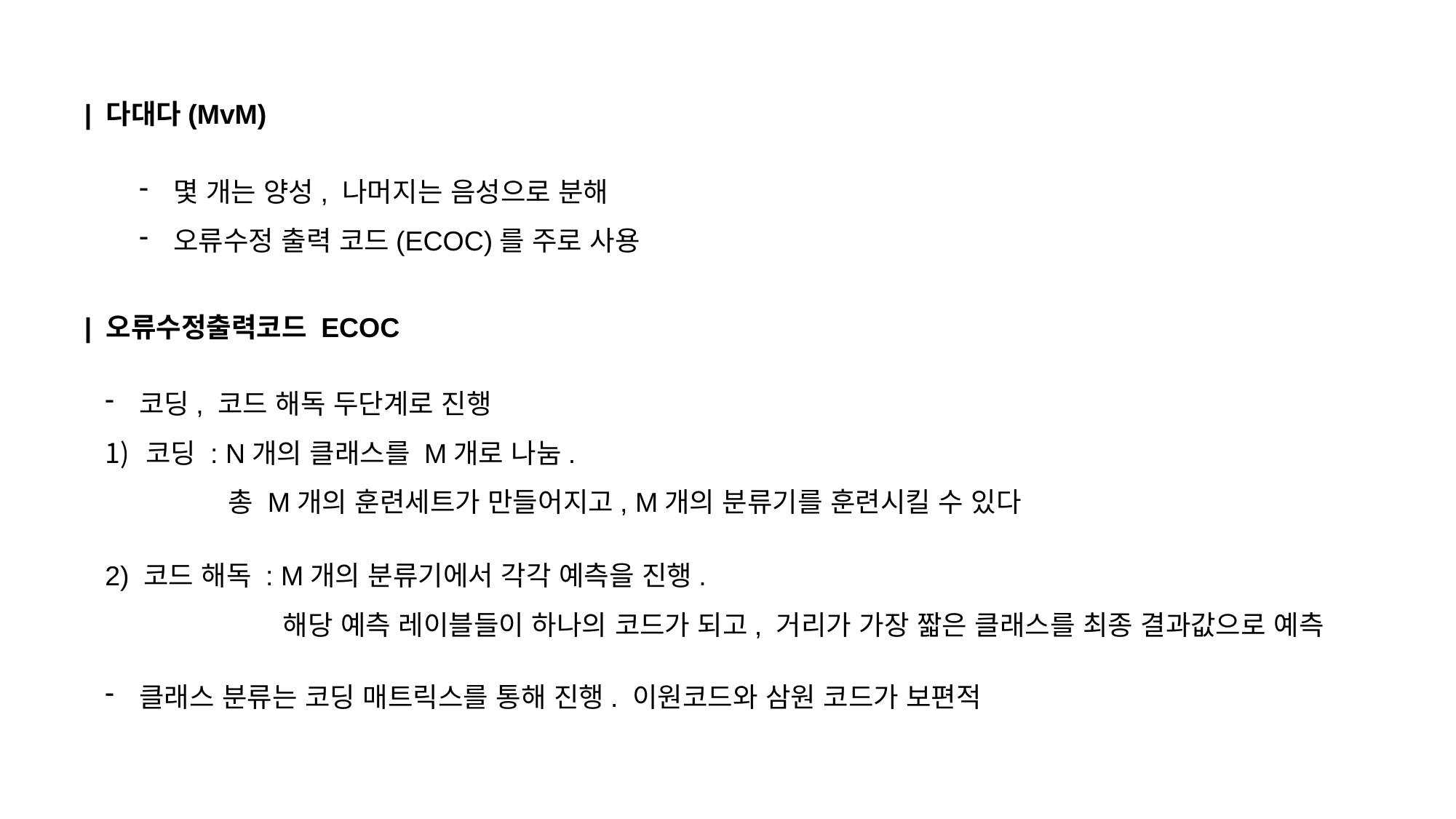

| 다대다(MvM)
몇 개는 양성, 나머지는 음성으로 분해
오류수정 출력 코드(ECOC)를 주로 사용
| 오류수정출력코드 ECOC
코딩, 코드 해독 두단계로 진행
코딩 : N개의 클래스를 M개로 나눔.
	 총 M개의 훈련세트가 만들어지고, M개의 분류기를 훈련시킬 수 있다

2) 코드 해독 : M개의 분류기에서 각각 예측을 진행.
	 해당 예측 레이블들이 하나의 코드가 되고, 거리가 가장 짧은 클래스를 최종 결과값으로 예측
클래스 분류는 코딩 매트릭스를 통해 진행. 이원코드와 삼원 코드가 보편적